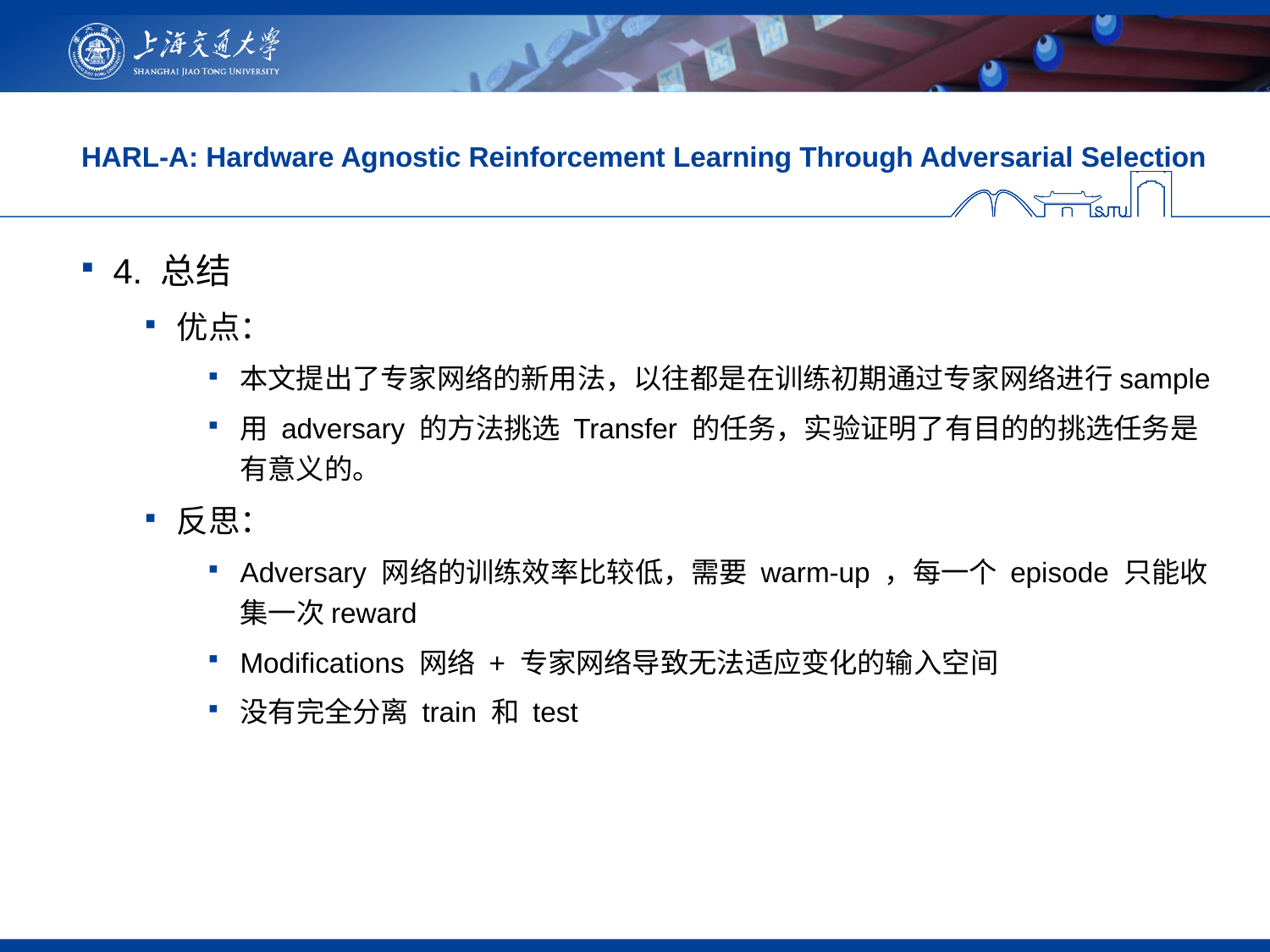

# HARL-A: Hardware Agnostic Reinforcement Learning Through Adversarial Selection
4. 总结
优点：
本文提出了专家网络的新用法，以往都是在训练初期通过专家网络进行sample
用 adversary 的方法挑选 Transfer 的任务，实验证明了有目的的挑选任务是有意义的。
反思：
Adversary 网络的训练效率比较低，需要 warm-up ，每一个 episode 只能收集一次reward
Modifications 网络 + 专家网络导致无法适应变化的输入空间
没有完全分离 train 和 test